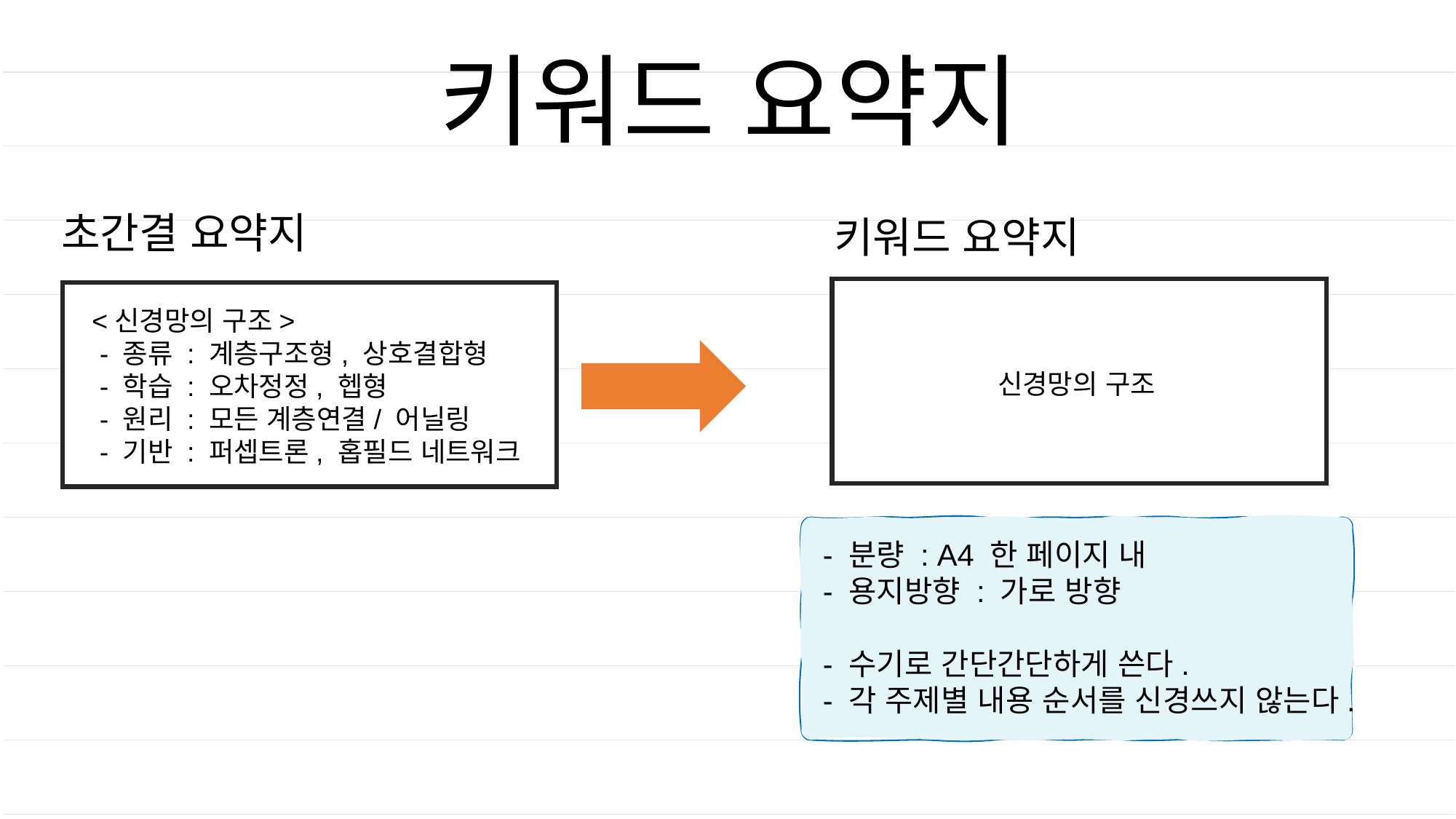

키워드 요약지
초간결 요약지
키워드 요약지

<신경망의 구조>
 - 종류 : 계층구조형, 상호결합형
 - 학습 : 오차정정, 헵형
 - 원리 : 모든 계층연결/ 어닐링
 - 기반 : 퍼셉트론, 홉필드 네트워크

신경망의 구조

 - 분량 : A4 한 페이지 내
 - 용지방향 : 가로 방향

 - 수기로 간단간단하게 쓴다.
 - 각 주제별 내용 순서를 신경쓰지 않는다.